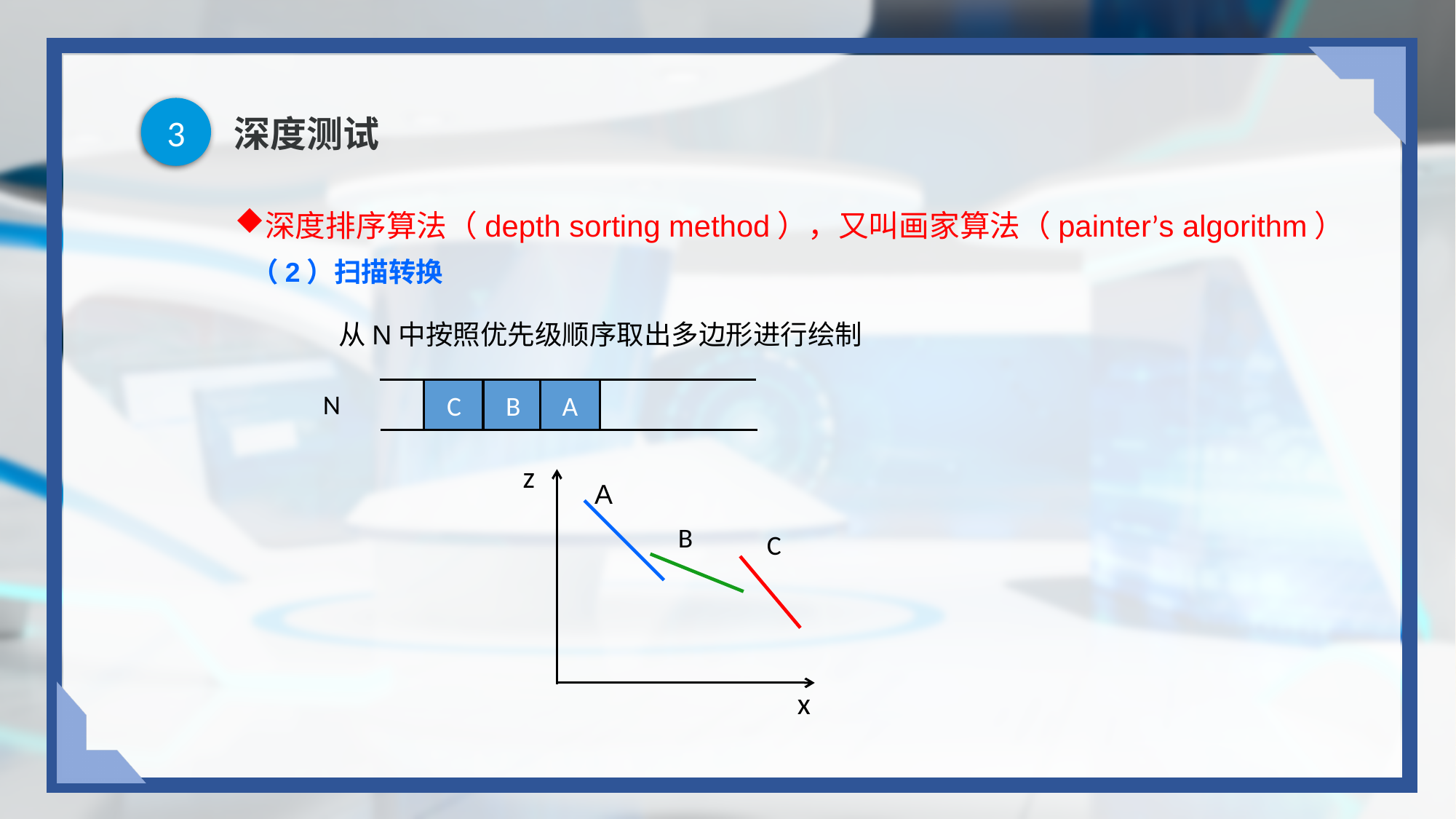

3
# 深度测试
深度排序算法（depth sorting method），又叫画家算法（painter’s algorithm）
（2）扫描转换
从N中按照优先级顺序取出多边形进行绘制
C
B
A
N
z
A
B
C
x